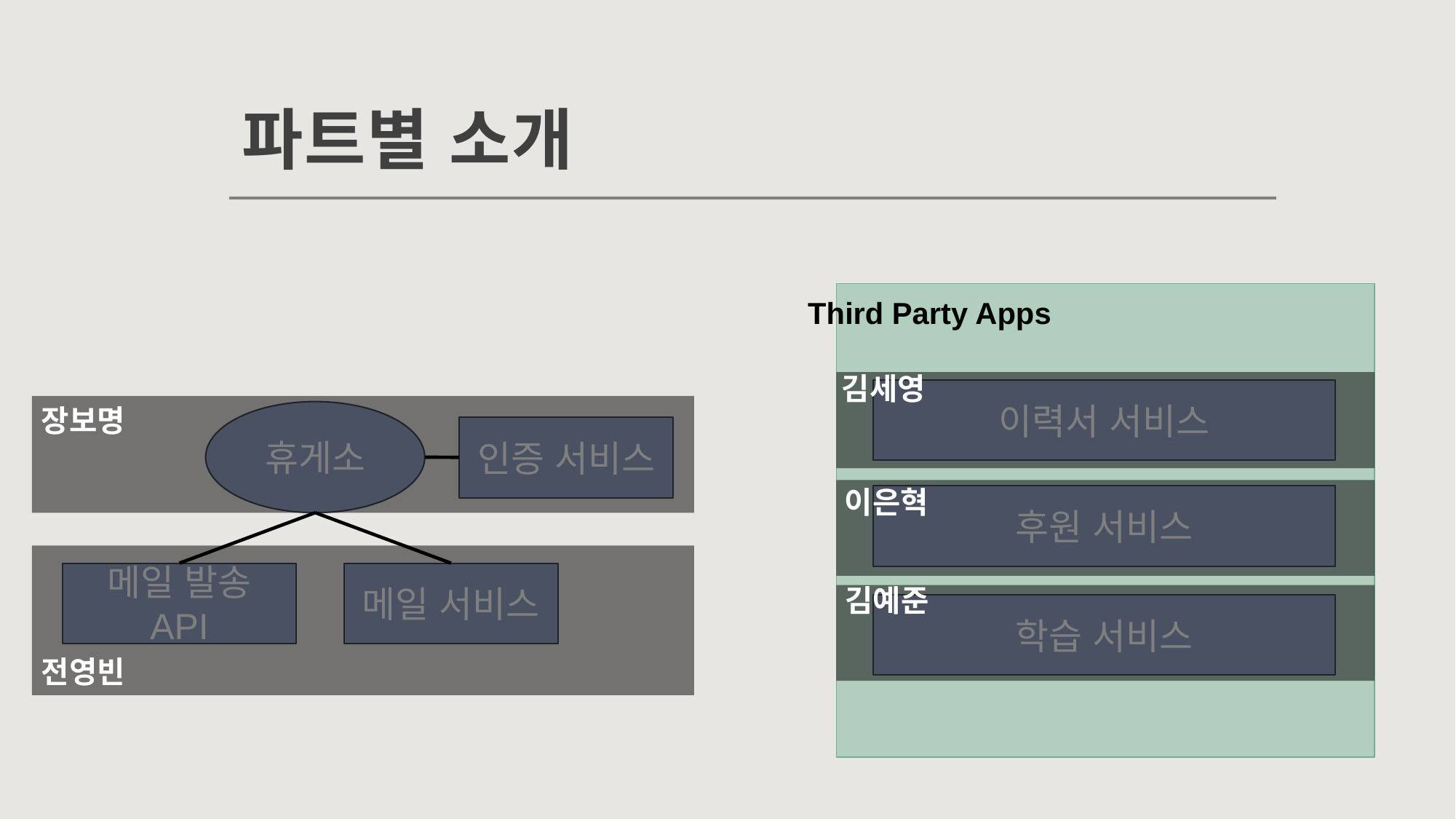

# 파트별 소개

Third Party Apps
김세영

이력서 서비스

장보명
휴게소
인증 서비스
이은혁

후원 서비스

메일 발송 API
메일 서비스
김예준

학습 서비스
전영빈